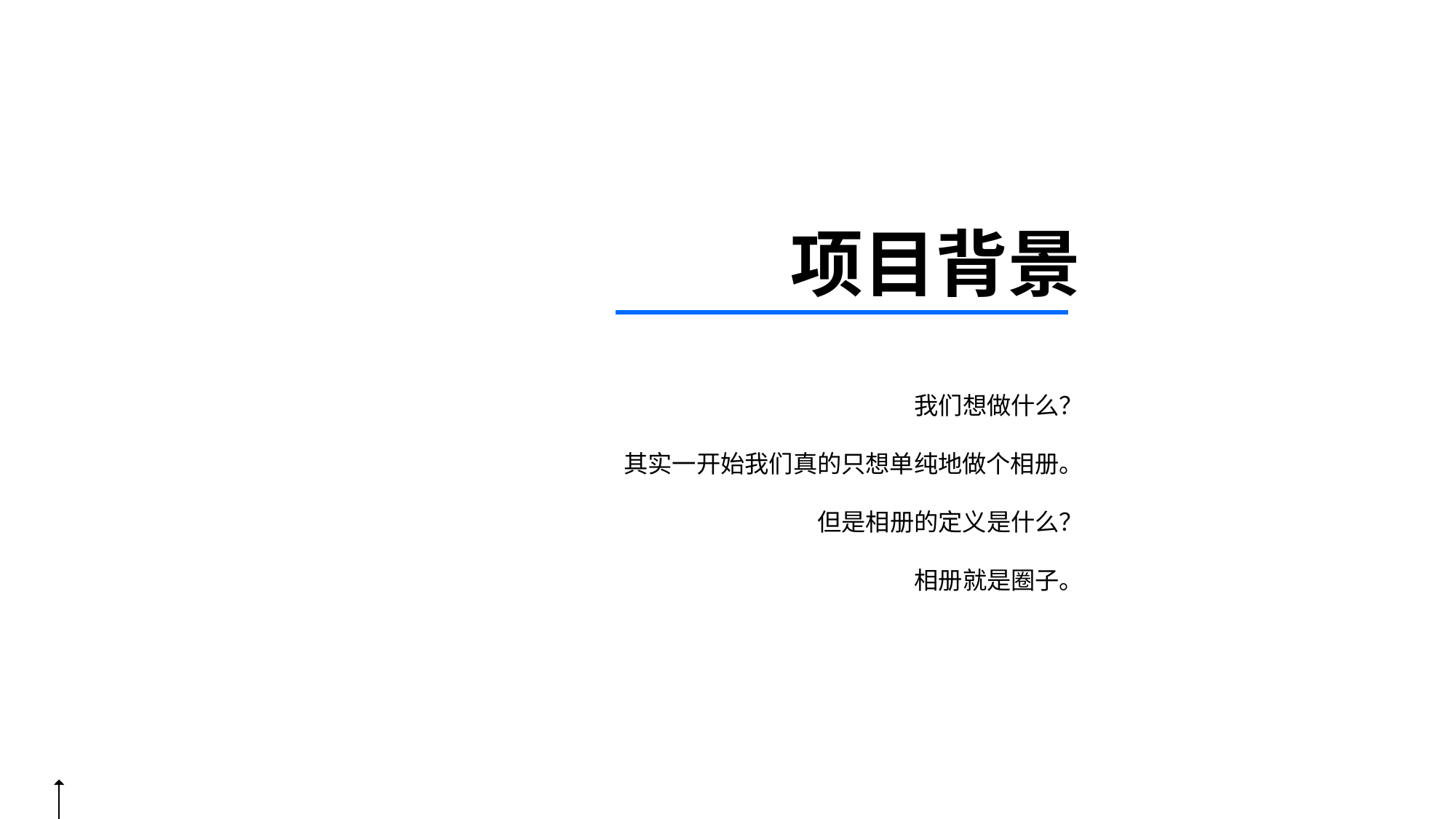

项目背景
我们想做什么？

其实一开始我们真的只想单纯地做个相册。

但是相册的定义是什么？

相册就是圈子。